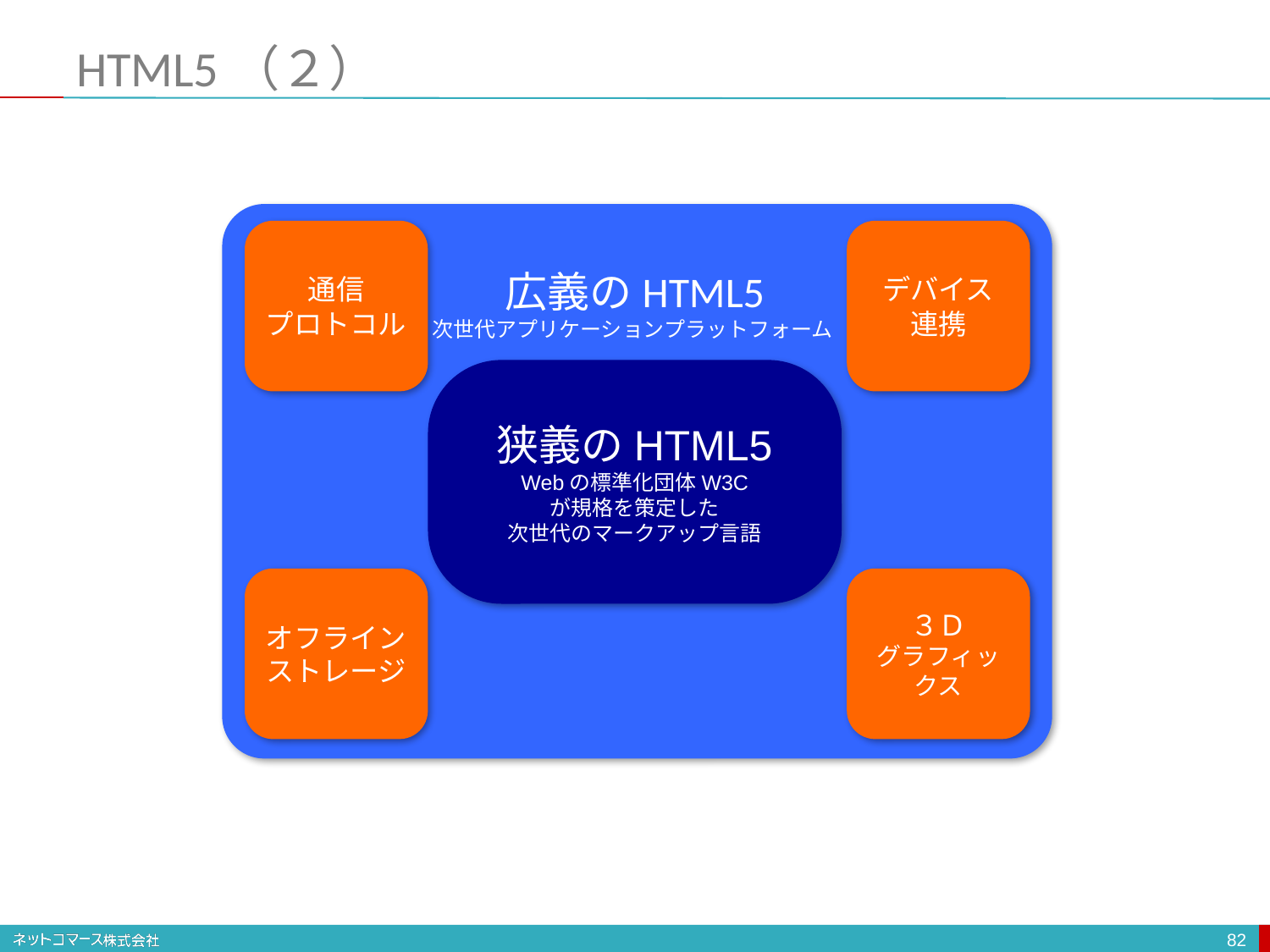

# HTML5（２）

通信
プロトコル
デバイス
連携
広義のHTML5
次世代アプリケーションプラットフォーム
狭義のHTML5
Webの標準化団体W3C
が規格を策定した
次世代のマークアップ言語
オフライン
ストレージ
３Ｄ
グラフィックス
82